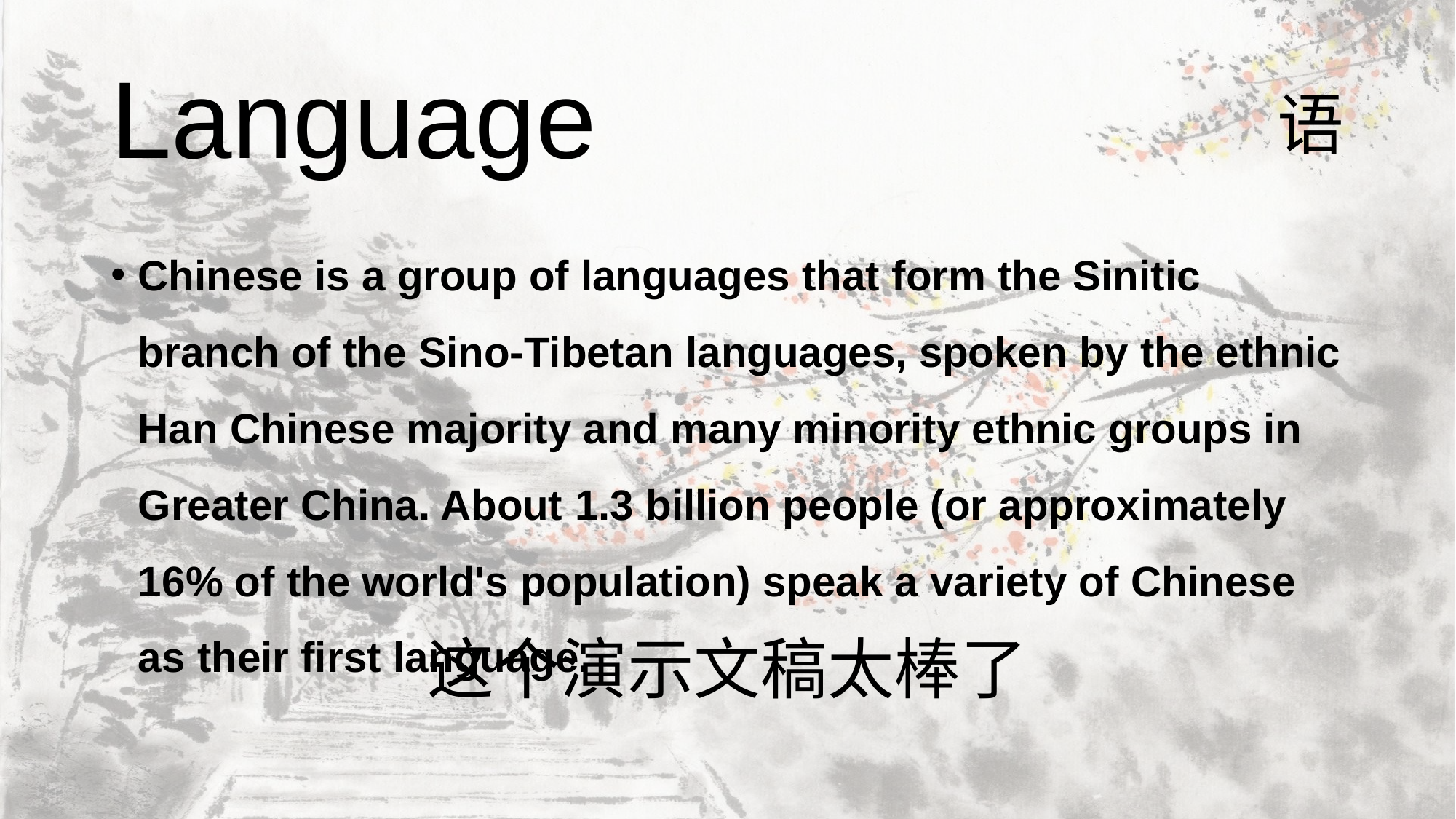

# Language
语
Chinese is a group of languages that form the Sinitic branch of the Sino-Tibetan languages, spoken by the ethnic Han Chinese majority and many minority ethnic groups in Greater China. About 1.3 billion people (or approximately 16% of the world's population) speak a variety of Chinese as their first language.
这个演示文稿太棒了